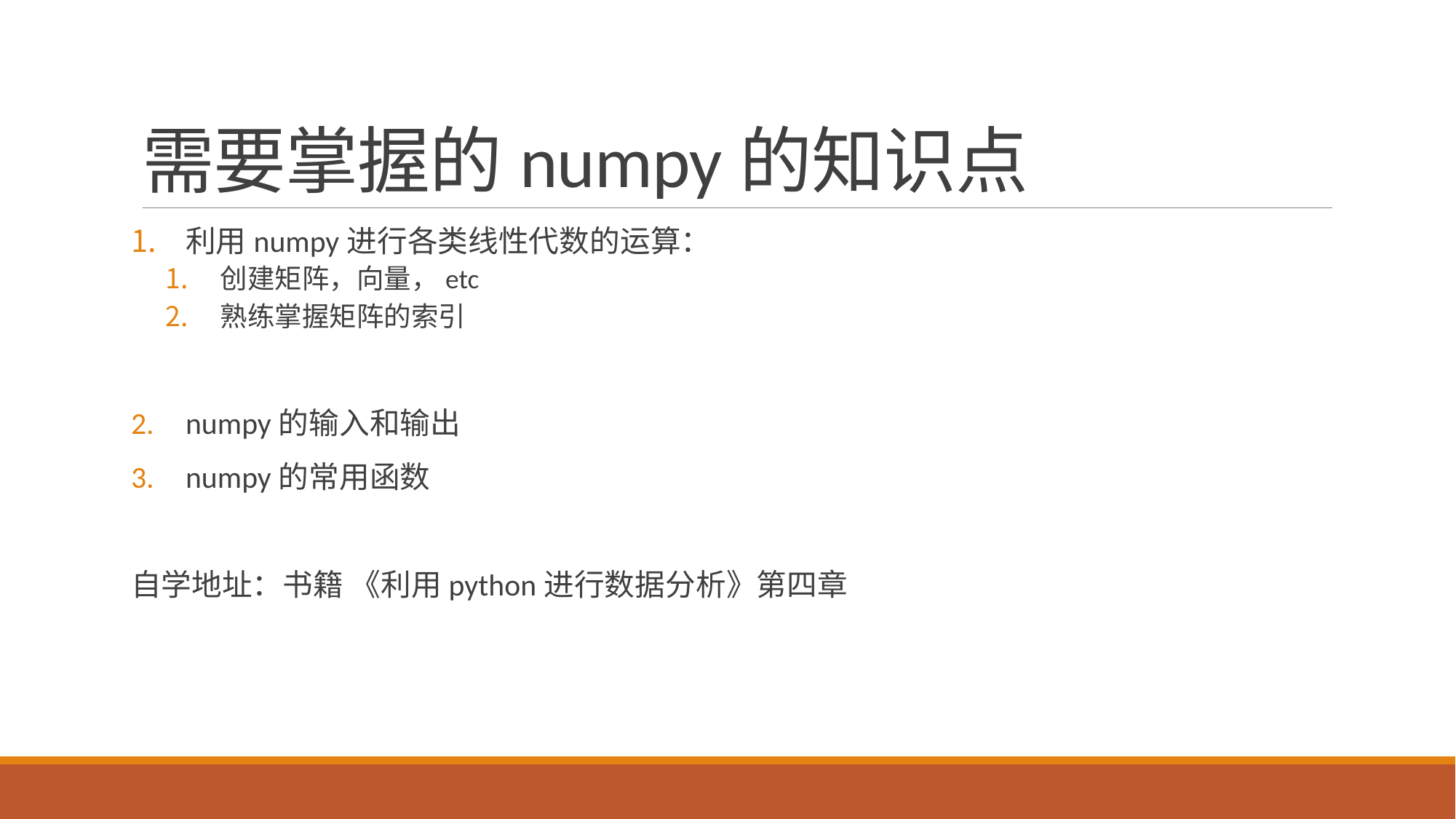

# 需要掌握的numpy的知识点
利用numpy进行各类线性代数的运算：
创建矩阵，向量，etc
熟练掌握矩阵的索引

numpy的输入和输出
numpy的常用函数

自学地址：书籍 《利用python进行数据分析》第四章